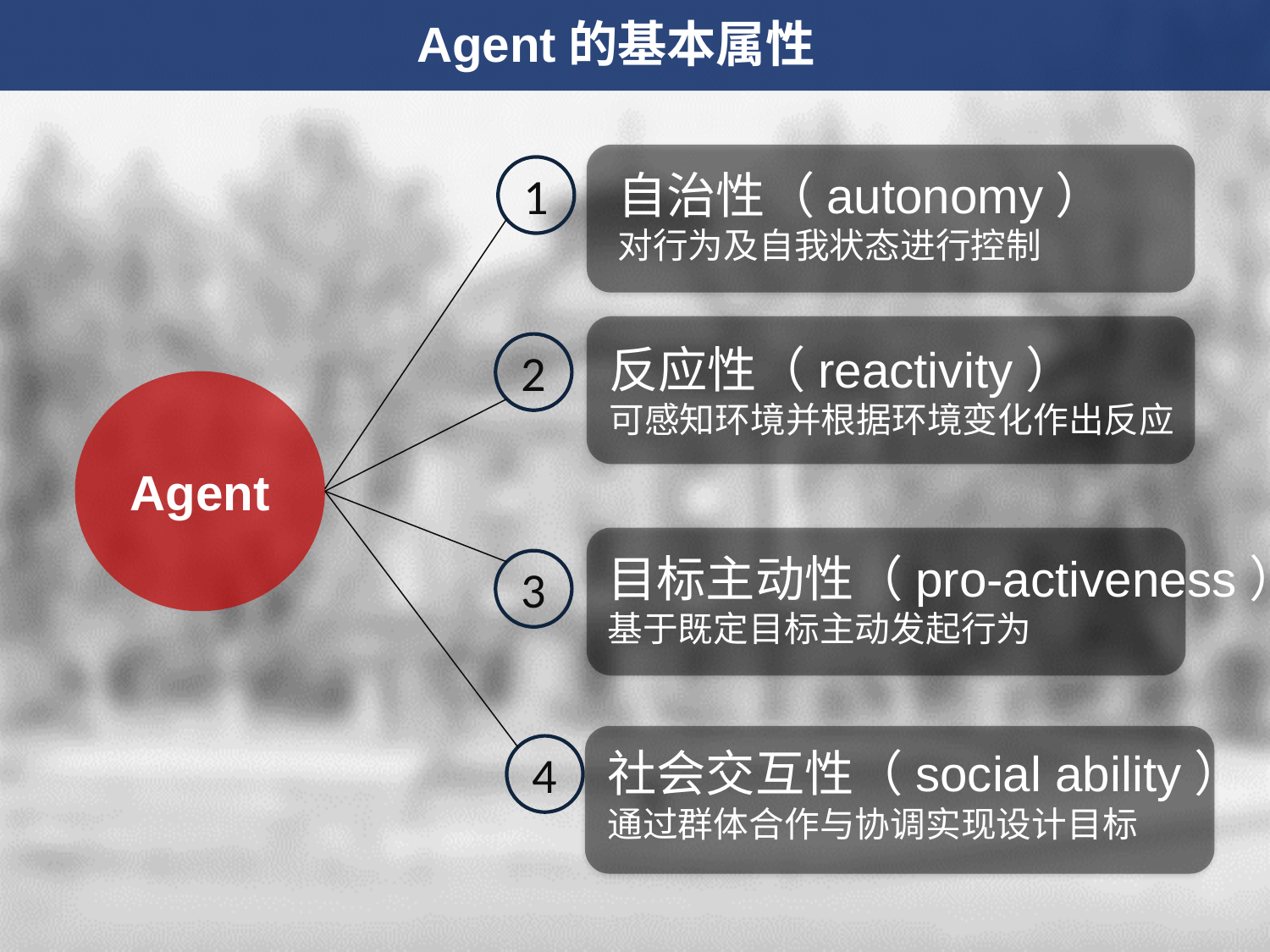

Agent的基本属性

1
自治性（autonomy）
对行为及自我状态进行控制

反应性（reactivity）
可感知环境并根据环境变化作出反应
2
Agent

目标主动性（pro-activeness）
基于既定目标主动发起行为
3

4
社会交互性（social ability）
通过群体合作与协调实现设计目标